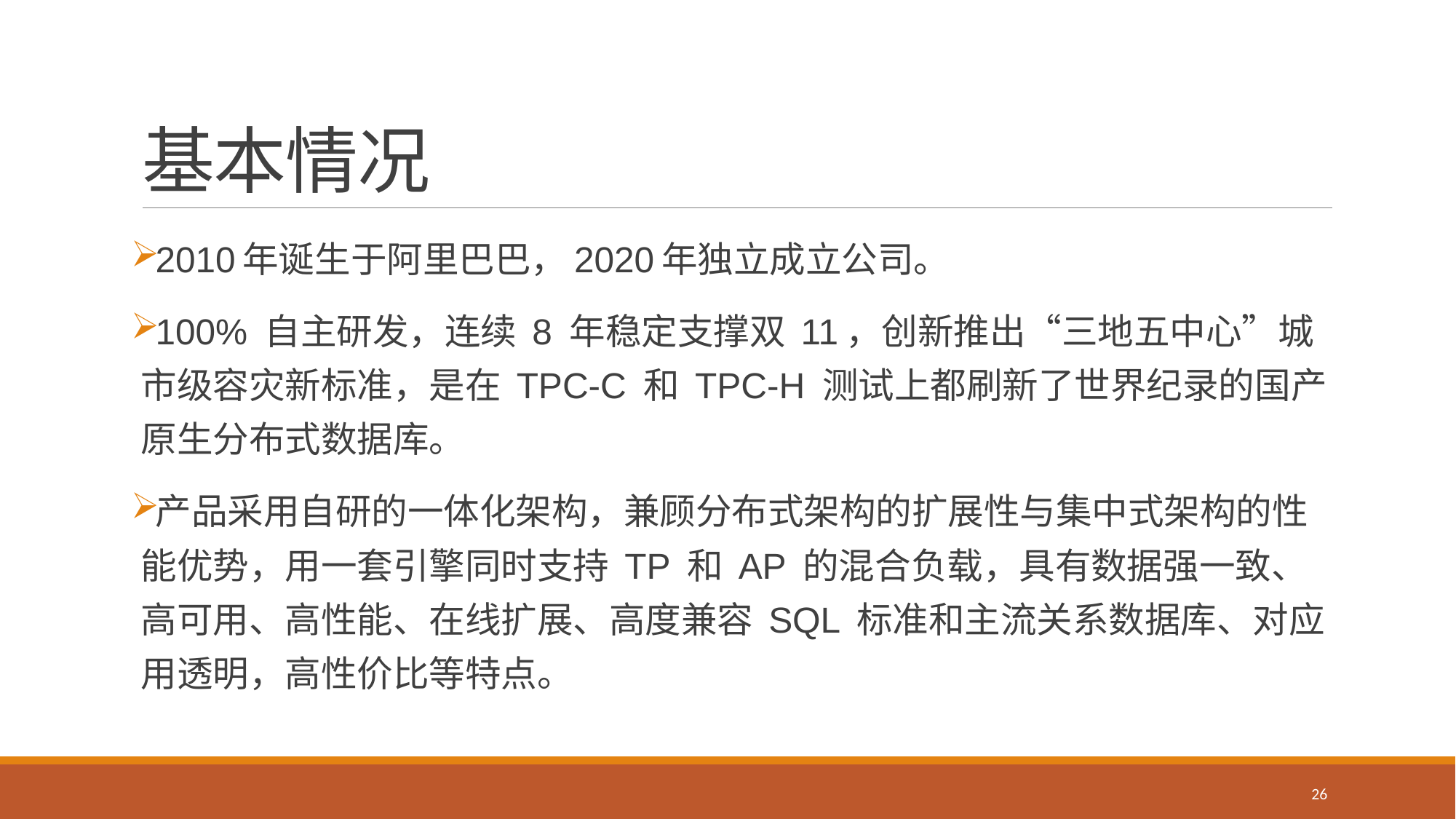

# 基本情况
2010年诞生于阿里巴巴，2020年独立成立公司。
100% 自主研发，连续 8 年稳定支撑双 11，创新推出“三地五中心”城市级容灾新标准，是在 TPC-C 和 TPC-H 测试上都刷新了世界纪录的国产原生分布式数据库。
产品采用自研的一体化架构，兼顾分布式架构的扩展性与集中式架构的性能优势，用一套引擎同时支持 TP 和 AP 的混合负载，具有数据强一致、高可用、高性能、在线扩展、高度兼容 SQL 标准和主流关系数据库、对应用透明，高性价比等特点。
26